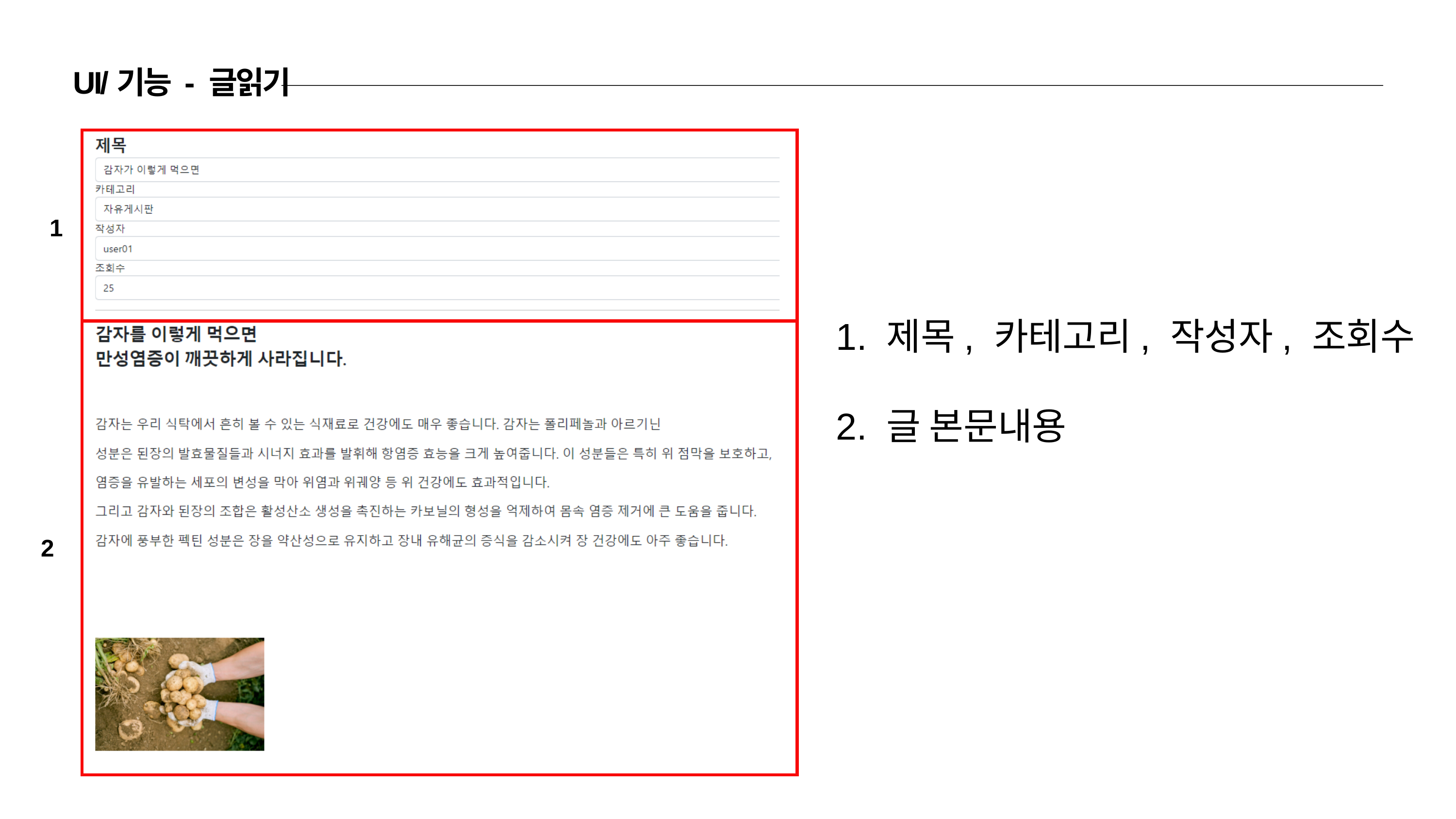

UI/기능 - 글읽기

1
1. 제목, 카테고리, 작성자, 조회수

2. 글 본문내용

2